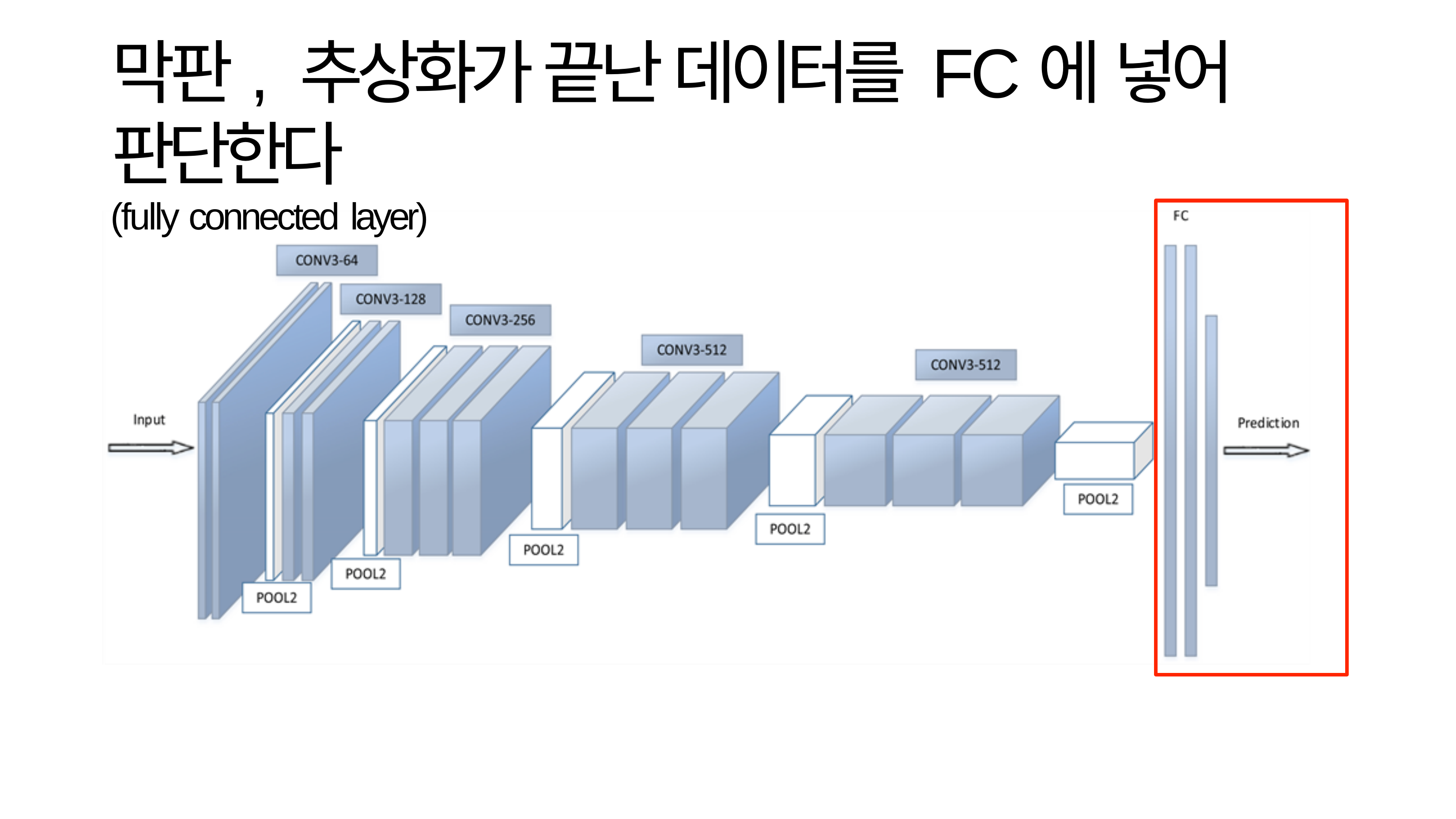

# 막판, 추상화가 끝난 데이터를 FC에 넣어 판단한다
(fully connected layer)